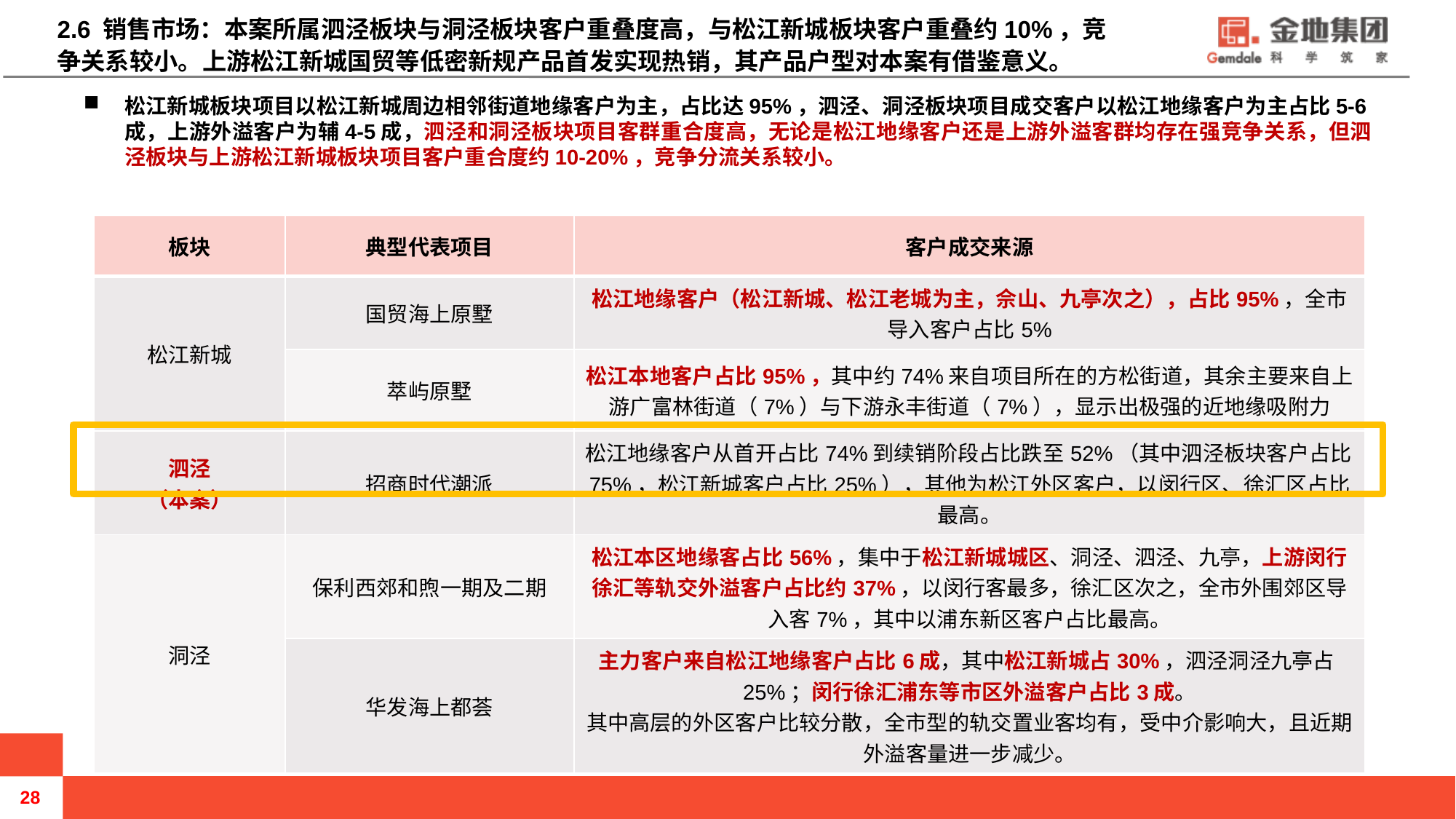

# 2.6 销售市场：本案所属泗泾板块与洞泾板块客户重叠度高，与松江新城板块客户重叠约10%，竞争关系较小。上游松江新城国贸等低密新规产品首发实现热销，其产品户型对本案有借鉴意义。
松江新城板块项目以松江新城周边相邻街道地缘客户为主，占比达95%，泗泾、洞泾板块项目成交客户以松江地缘客户为主占比5-6成，上游外溢客户为辅4-5成，泗泾和洞泾板块项目客群重合度高，无论是松江地缘客户还是上游外溢客群均存在强竞争关系，但泗泾板块与上游松江新城板块项目客户重合度约10-20%，竞争分流关系较小。
| 板块 | 典型代表项目 | 客户成交来源 |
| --- | --- | --- |
| 松江新城 | 国贸海上原墅 | 松江地缘客户（松江新城、松江老城为主，佘山、九亭次之），占比95%，全市导入客户占比5% |
|  | 萃屿原墅 | 松江本地客户占比95%，其中约74%来自项目所在的方松街道，其余主要来自上游广富林街道（7%）与下游永丰街道（7%），显示出极强的近地缘吸附力 |
| 泗泾 （本案） | 招商时代潮派 | 松江地缘客户从首开占比74%到续销阶段占比跌至52%（其中泗泾板块客户占比75%，松江新城客户占比25%），其他为松江外区客户，以闵行区、徐汇区占比最高。 |
| 洞泾 | 保利西郊和煦一期及二期 | 松江本区地缘客占比56%，集中于松江新城城区、洞泾、泗泾、九亭，上游闵行徐汇等轨交外溢客户占比约37%，以闵行客最多，徐汇区次之，全市外围郊区导入客7%，其中以浦东新区客户占比最高。 |
|  | 华发海上都荟 | 主力客户来自松江地缘客户占比6成，其中松江新城占30%，泗泾洞泾九亭占25%；闵行徐汇浦东等市区外溢客户占比3成。 其中高层的外区客户比较分散，全市型的轨交置业客均有，受中介影响大，且近期外溢客量进一步减少。 |